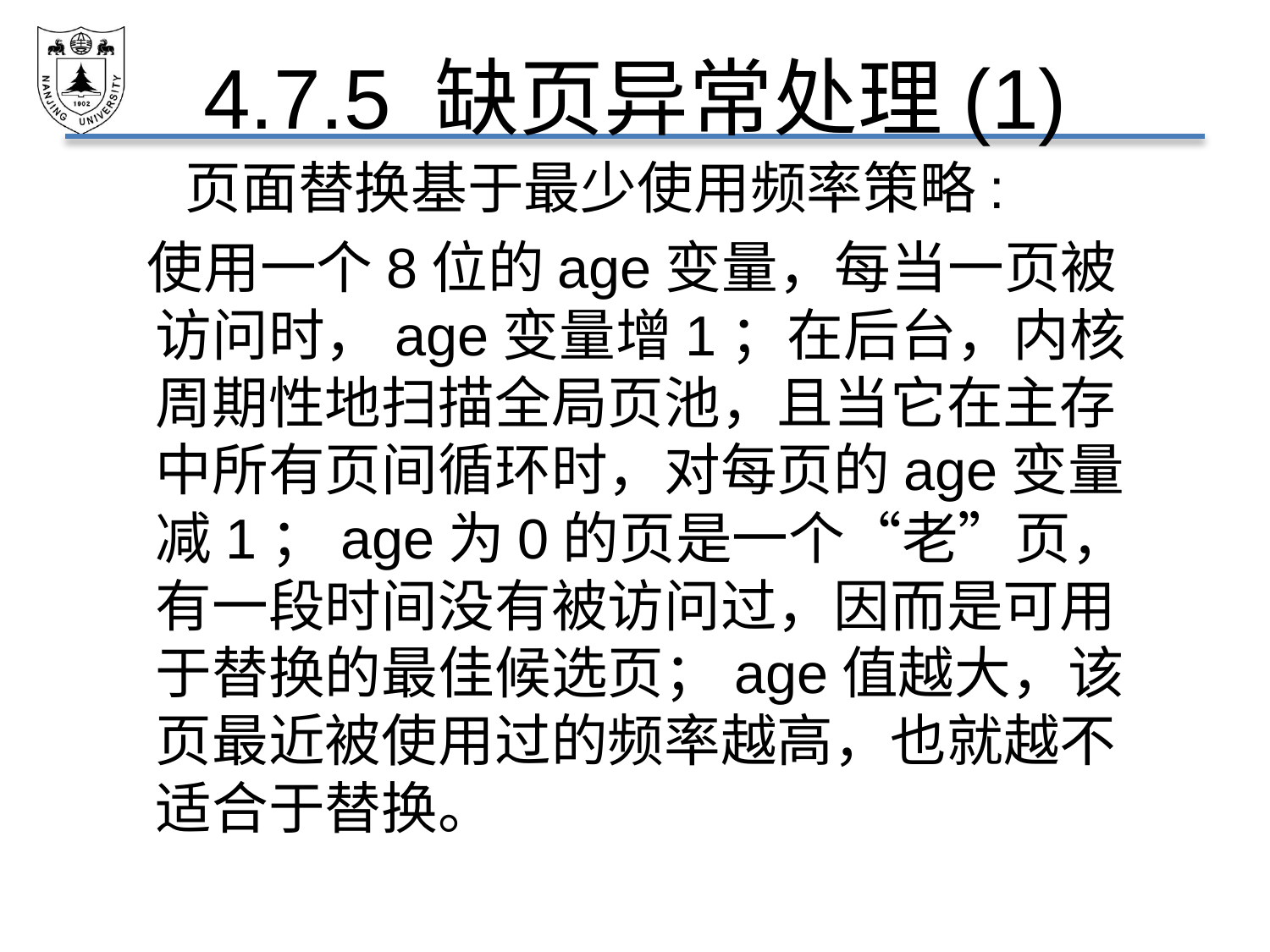

# 4.7.5 缺页异常处理(1)
     页面替换基于最少使用频率策略:
  使用一个8位的age变量，每当一页被访问时，age变量增1；在后台，内核周期性地扫描全局页池，且当它在主存中所有页间循环时，对每页的age变量减1；age为0的页是一个“老”页，有一段时间没有被访问过，因而是可用于替换的最佳候选页；age值越大，该页最近被使用过的频率越高，也就越不适合于替换。